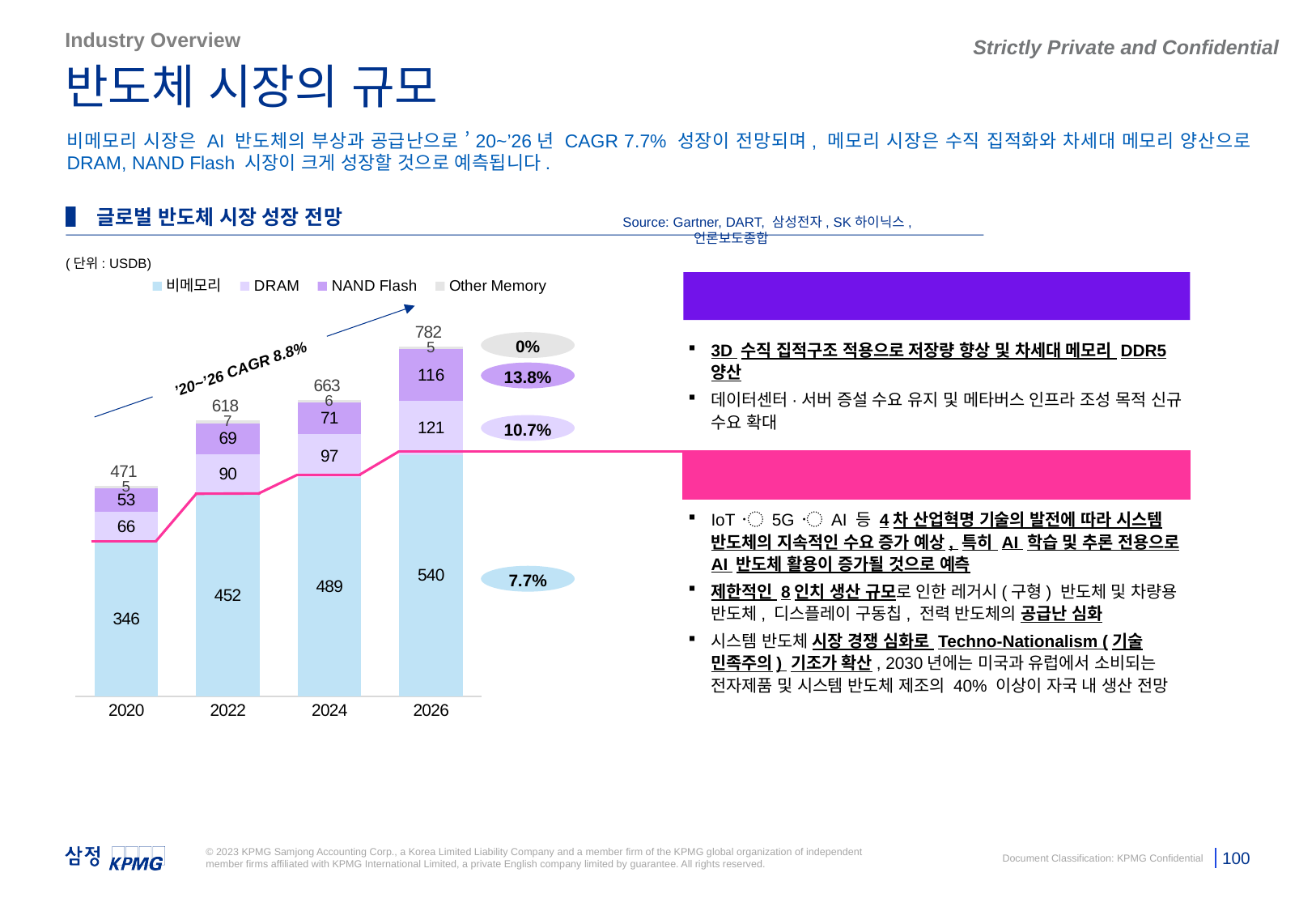

Industry Overview
반도체 시장의 규모
비메모리 시장은 AI 반도체의 부상과 공급난으로 ’20~’26년 CAGR 7.7% 성장이 전망되며, 메모리 시장은 수직 집적화와 차세대 메모리 양산으로 DRAM, NAND Flash 시장이 크게 성장할 것으로 예측됩니다.
▌ 글로벌 반도체 시장 성장 전망

Source: Gartner, DART, 삼성전자, SK하이닉스, 언론보도종합
(단위: USDB)

### Chart

| Category | 비메모리 | DRAM | NAND Flash | Other Memory | 합계 |
|---|---|---|---|---|---|
| 2020 | 346.422406726 | 65.88999776800004 | 53.16608349100002 | 5.420999195 | 470.8994871800001 |
| 2022 | 451.91015596999983 | 90.48499474 | 68.84091531199995 | 7.255890603000005 | 618.4919566249998 |
| 2024 | 489.32863668400006 | 96.96000308000004 | 70.92398818399998 | 5.889116850000002 | 663.1017447980001 |
| 2026 | 540.4799461790001 | 121.06000551699998 | 115.77517969700004 | 5.129864288999998 | 782.4449956820001 |
메모리: 수직 집적화와 차세대 메모리 양산
0%
3D 수직 집적구조 적용으로 저장량 향상 및 차세대 메모리 DDR5 양산
데이터센터·서버 증설 수요 유지 및 메타버스 인프라 조성 목적 신규 수요 확대
’20~’26 CAGR 8.8%
13.8%
10.7%
비메모리: AI 반도체 부상 및 공급난·경쟁 심화
IoT 〮 5G 〮 AI 등 4차 산업혁명 기술의 발전에 따라 시스템 반도체의 지속적인 수요 증가 예상, 특히 AI 학습 및 추론 전용으로 AI 반도체 활용이 증가될 것으로 예측
제한적인 8인치 생산 규모로 인한 레거시(구형) 반도체 및 차량용 반도체, 디스플레이 구동칩, 전력 반도체의 공급난 심화
시스템 반도체 시장 경쟁 심화로 Techno-Nationalism (기술 민족주의) 기조가 확산, 2030년에는 미국과 유럽에서 소비되는 전자제품 및 시스템 반도체 제조의 40% 이상이 자국 내 생산 전망
7.7%